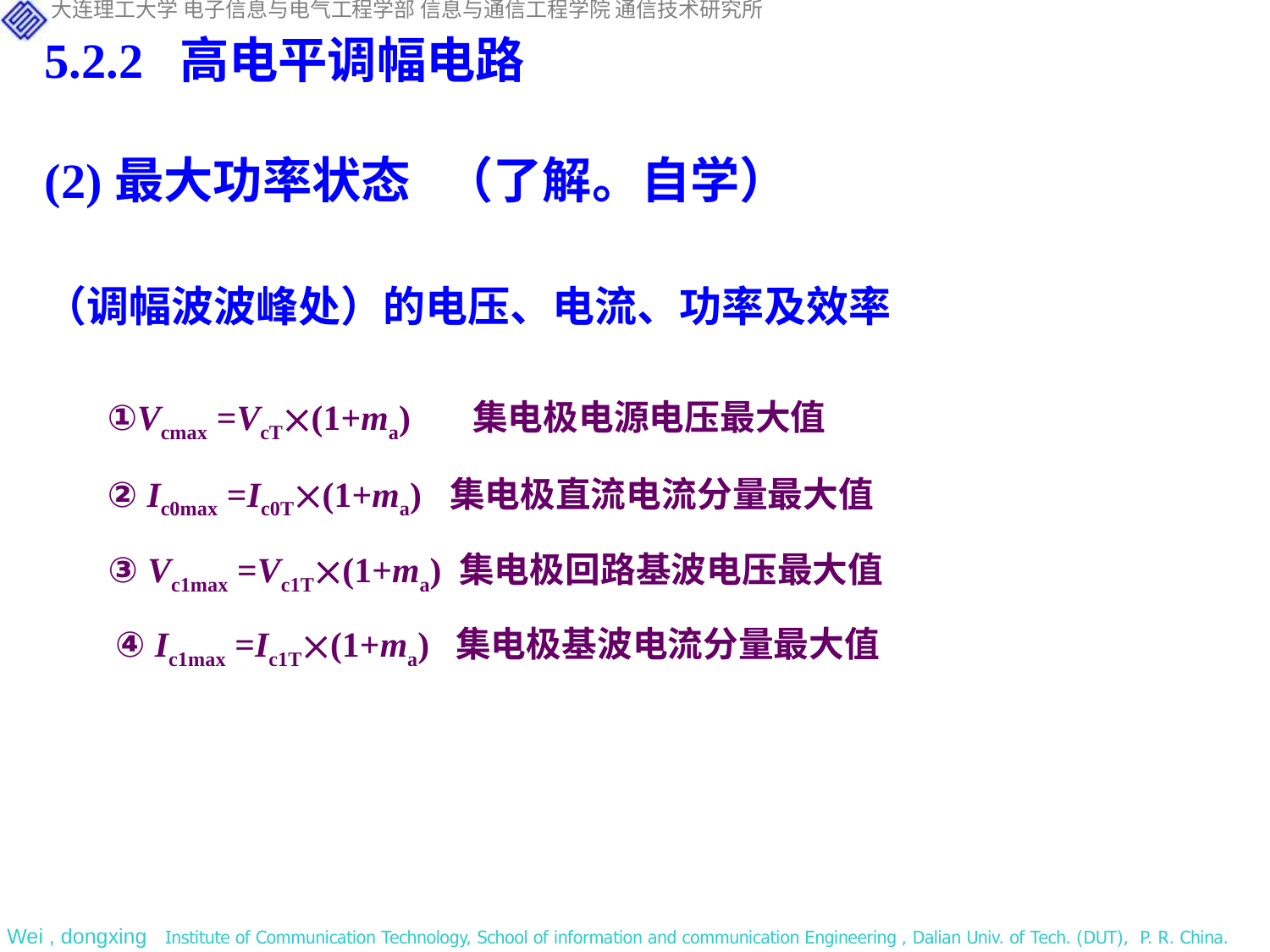

5.2.2  高电平调幅电路
(2)最大功率状态   （了解。自学）
（调幅波波峰处）的电压、电流、功率及效率
①Vcmax =VcT×(1+ma)      集电极电源电压最大值
② Ic0max =Ic0T×(1+ma)  集电极直流电流分量最大值
③ Vc1max =Vc1T×(1+ma) 集电极回路基波电压最大值
④ Ic1max =Ic1T×(1+ma)  集电极基波电流分量最大值